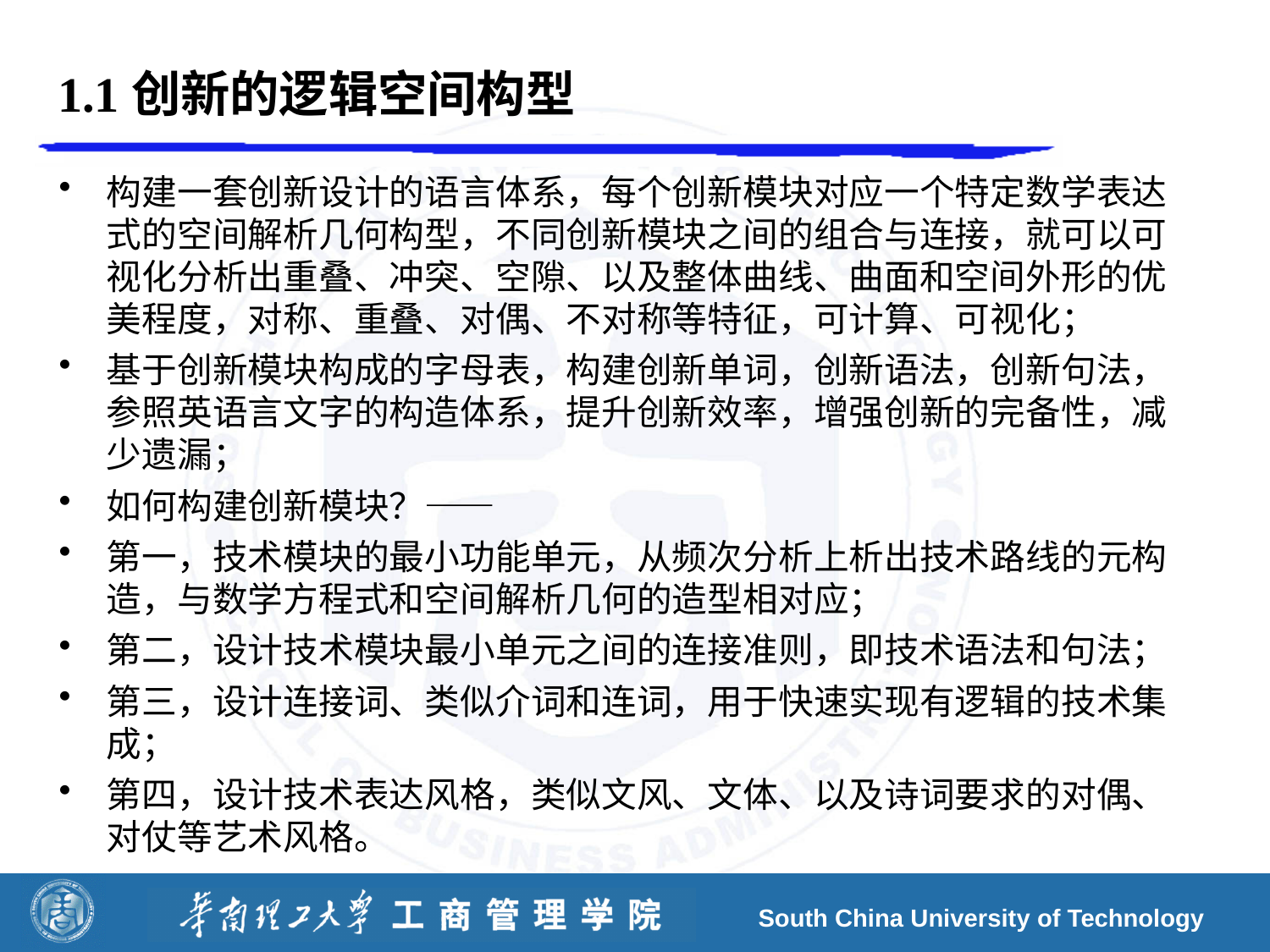

# 1.1创新的逻辑空间构型
构建一套创新设计的语言体系，每个创新模块对应一个特定数学表达式的空间解析几何构型，不同创新模块之间的组合与连接，就可以可视化分析出重叠、冲突、空隙、以及整体曲线、曲面和空间外形的优美程度，对称、重叠、对偶、不对称等特征，可计算、可视化；
基于创新模块构成的字母表，构建创新单词，创新语法，创新句法，参照英语言文字的构造体系，提升创新效率，增强创新的完备性，减少遗漏；
如何构建创新模块？——
第一，技术模块的最小功能单元，从频次分析上析出技术路线的元构造，与数学方程式和空间解析几何的造型相对应；
第二，设计技术模块最小单元之间的连接准则，即技术语法和句法；
第三，设计连接词、类似介词和连词，用于快速实现有逻辑的技术集成；
第四，设计技术表达风格，类似文风、文体、以及诗词要求的对偶、对仗等艺术风格。
South China University of Technology